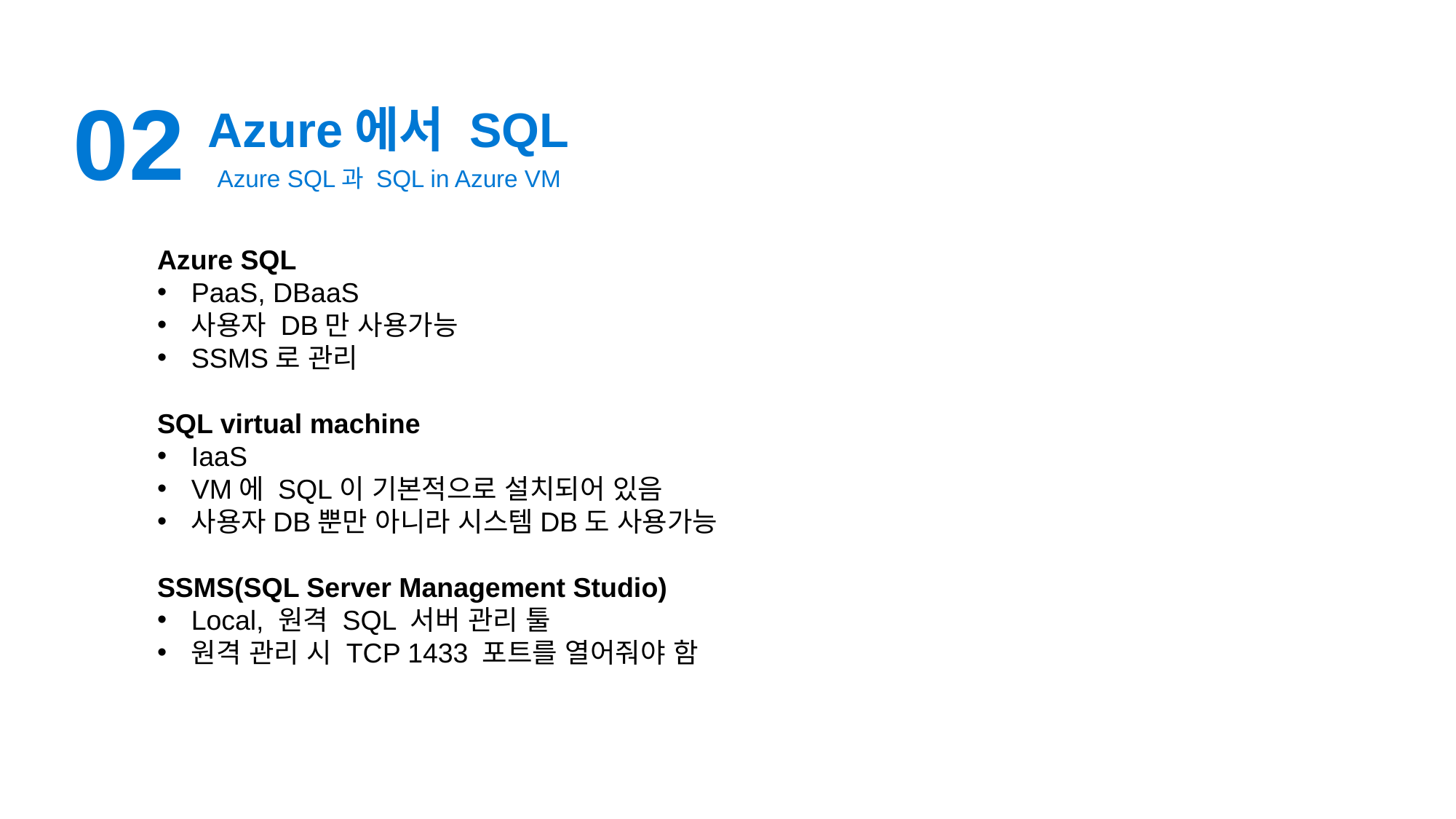

02
Azure에서 SQL
Azure SQL과 SQL in Azure VM
Azure SQL
PaaS, DBaaS
사용자 DB만 사용가능
SSMS로 관리

SQL virtual machine
IaaS
VM에 SQL이 기본적으로 설치되어 있음
사용자DB뿐만 아니라 시스템DB도 사용가능

SSMS(SQL Server Management Studio)
Local, 원격 SQL 서버 관리 툴
원격 관리 시 TCP 1433 포트를 열어줘야 함